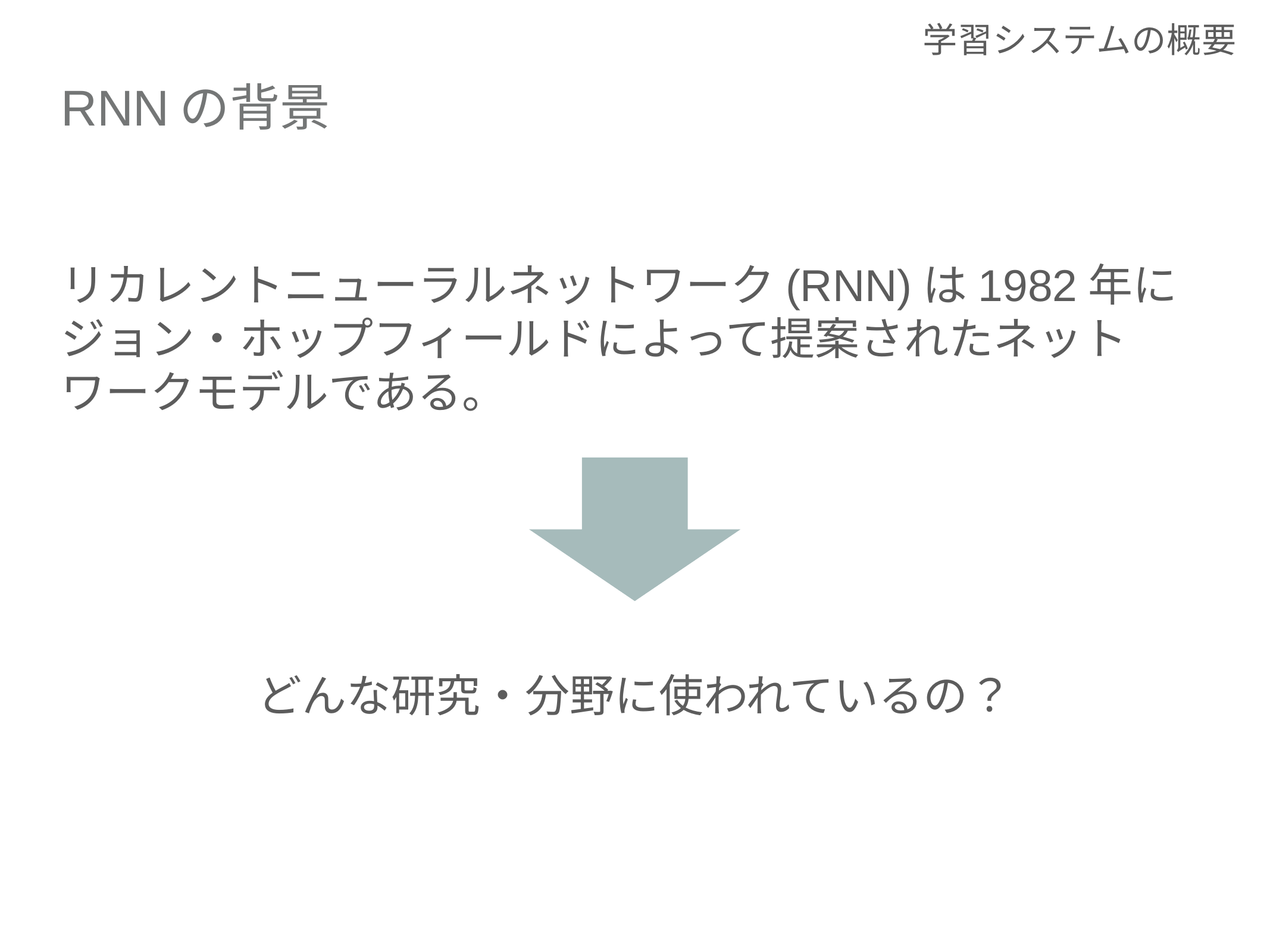

学習システムの概要
# RNNの背景

リカレントニューラルネットワーク(RNN)は1982年にジョン・ホップフィールドによって提案されたネットワークモデルである。

どんな研究・分野に使われているの？